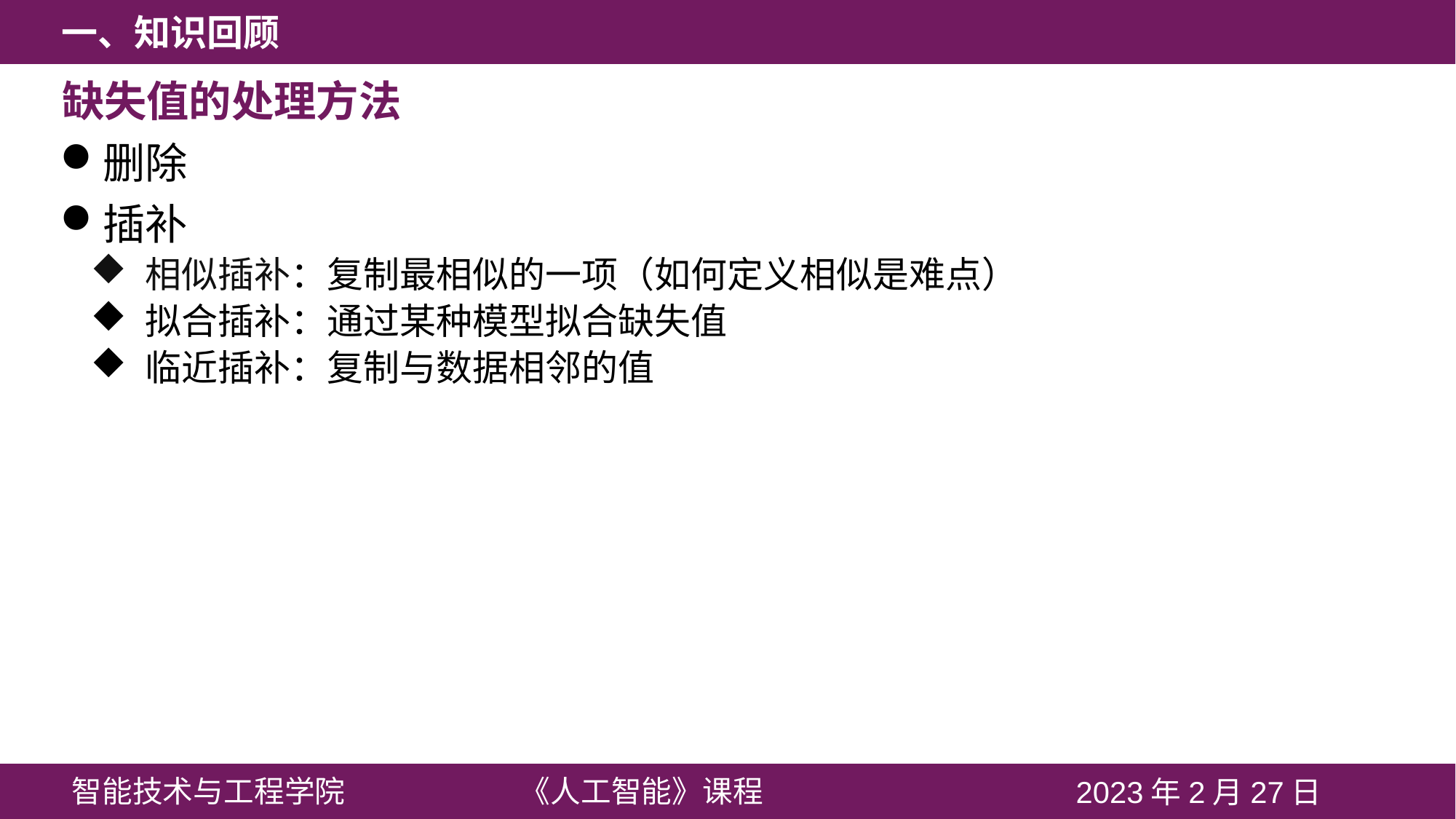

缺失值的处理方法
删除
插补
相似插补：复制最相似的一项（如何定义相似是难点）
拟合插补：通过某种模型拟合缺失值
临近插补：复制与数据相邻的值